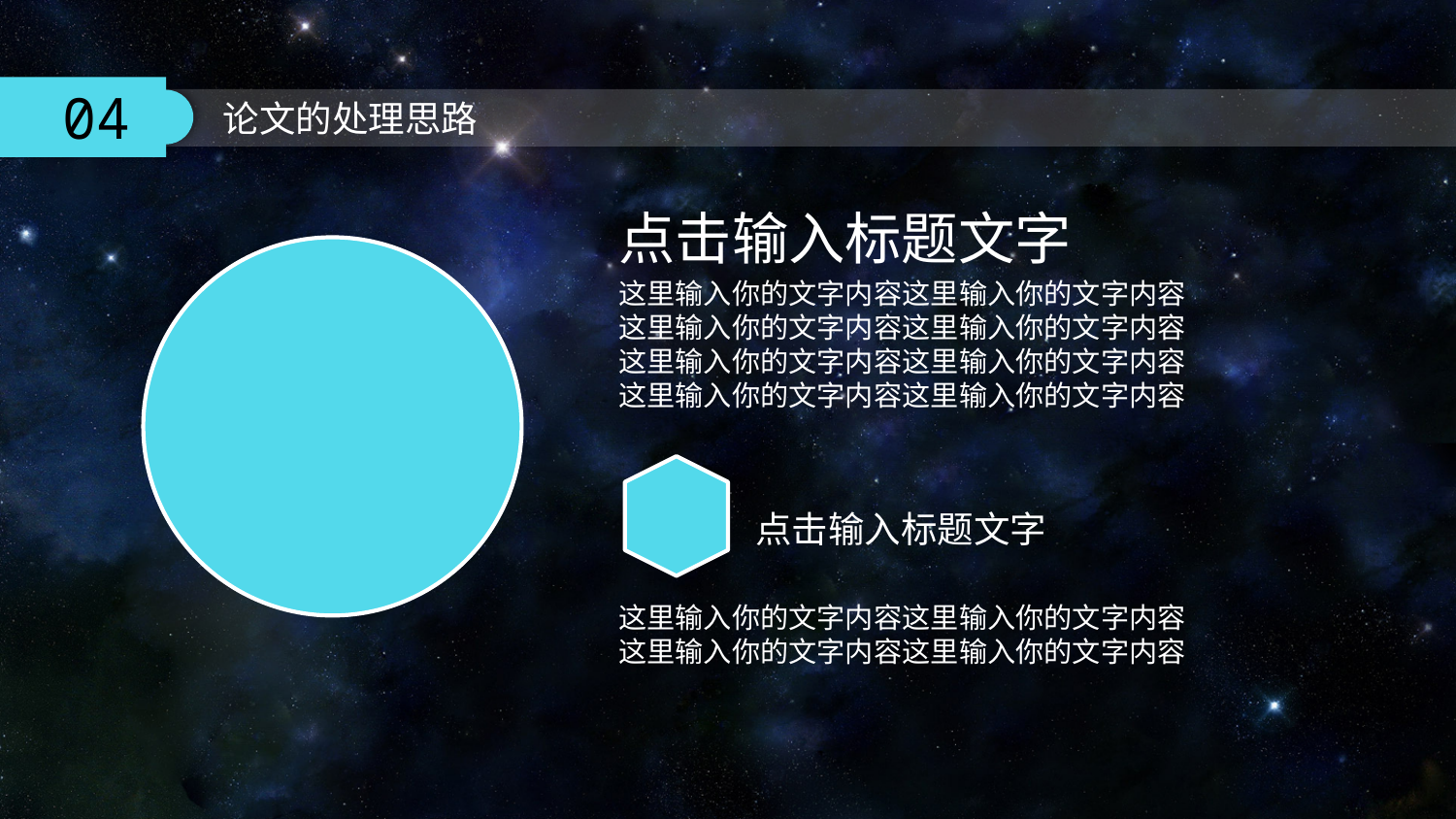

点击输入标题文字
这里输入你的文字内容这里输入你的文字内容
这里输入你的文字内容这里输入你的文字内容
这里输入你的文字内容这里输入你的文字内容
这里输入你的文字内容这里输入你的文字内容

点击输入标题文字
这里输入你的文字内容这里输入你的文字内容
这里输入你的文字内容这里输入你的文字内容